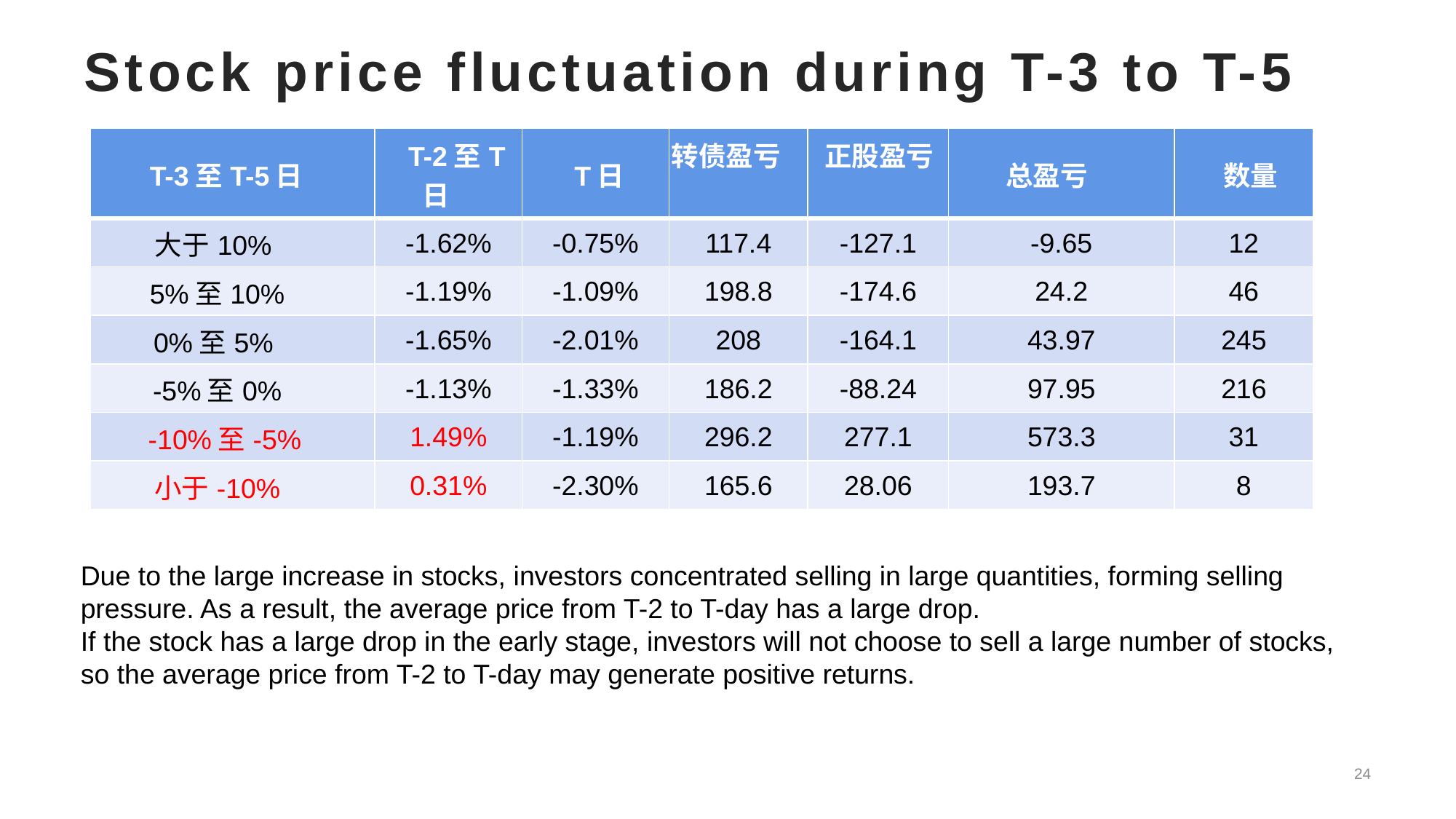

Stock price fluctuation during T-3 to T-5
| T-3至T-5日 | T-2至T日 | T日 | 转债盈亏 | 正股盈亏 | 总盈亏 | 数量 |
| --- | --- | --- | --- | --- | --- | --- |
| 大于10% | -1.62% | -0.75% | 117.4 | -127.1 | -9.65 | 12 |
| 5%至10% | -1.19% | -1.09% | 198.8 | -174.6 | 24.2 | 46 |
| 0%至5% | -1.65% | -2.01% | 208 | -164.1 | 43.97 | 245 |
| -5%至0% | -1.13% | -1.33% | 186.2 | -88.24 | 97.95 | 216 |
| -10%至-5% | 1.49% | -1.19% | 296.2 | 277.1 | 573.3 | 31 |
| 小于-10% | 0.31% | -2.30% | 165.6 | 28.06 | 193.7 | 8 |
Due to the large increase in stocks, investors concentrated selling in large quantities, forming selling pressure. As a result, the average price from T-2 to T-day has a large drop.
If the stock has a large drop in the early stage, investors will not choose to sell a large number of stocks, so the average price from T-2 to T-day may generate positive returns.
24